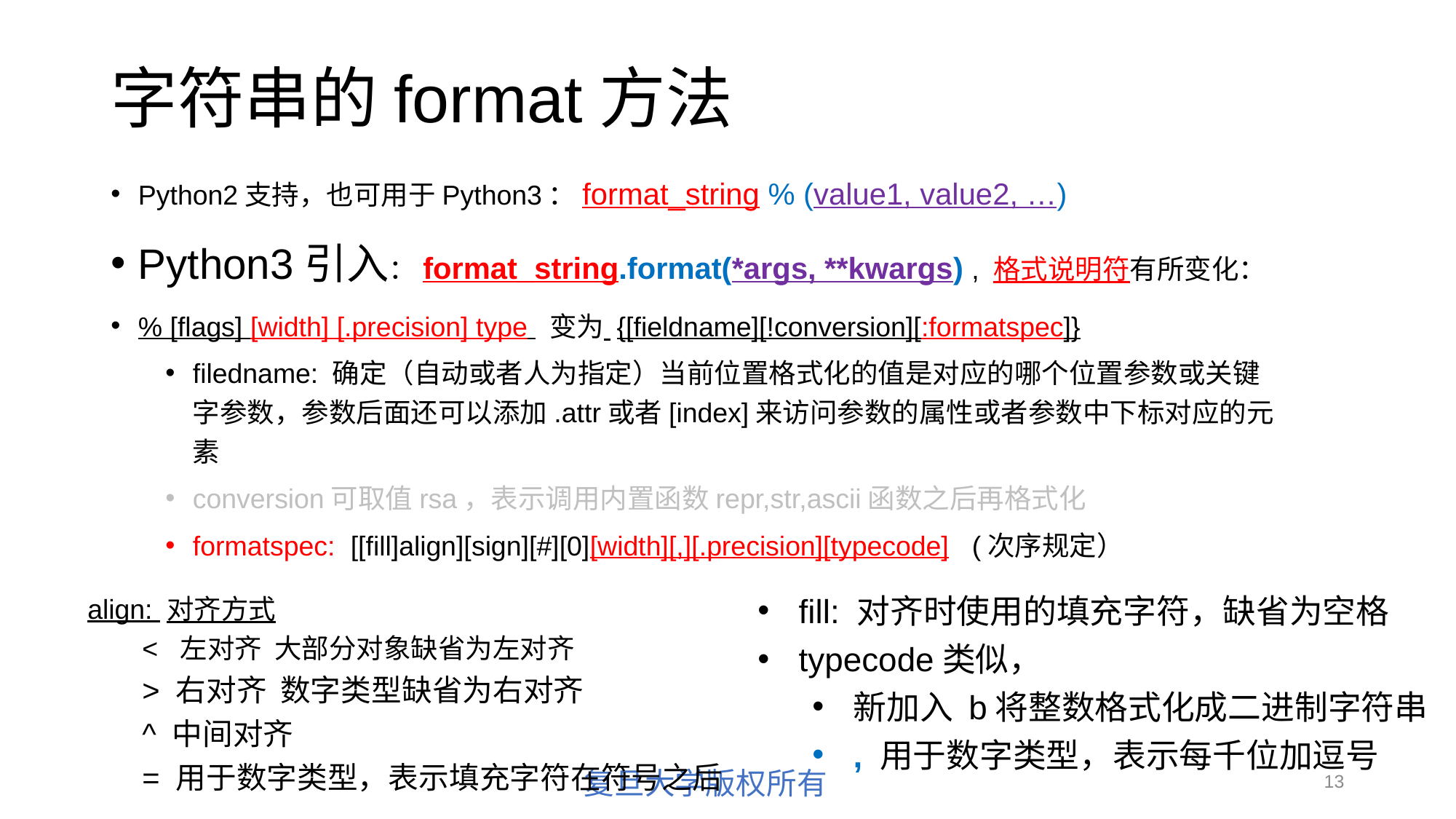

# 字符串的format方法
Python2支持，也可用于Python3：format_string % (value1, value2, …)
Python3引入：format_string.format(*args, **kwargs) , 格式说明符有所变化：
% [flags] [width] [.precision] type  变为 {[fieldname][!conversion][:formatspec]}
filedname: 确定（自动或者人为指定）当前位置格式化的值是对应的哪个位置参数或关键字参数，参数后面还可以添加.attr或者[index]来访问参数的属性或者参数中下标对应的元素
conversion可取值rsa，表示调用内置函数repr,str,ascii函数之后再格式化
formatspec:  [[fill]align][sign][#][0][width][,][.precision][typecode]   (次序规定）

fill: 对齐时使用的填充字符，缺省为空格
typecode类似，
新加入 b将整数格式化成二进制字符串
, 用于数字类型，表示每千位加逗号
align: 对齐方式
<  左对齐  大部分对象缺省为左对齐
> 右对齐  数字类型缺省为右对齐
^ 中间对齐
= 用于数字类型，表示填充字符在符号之后
13